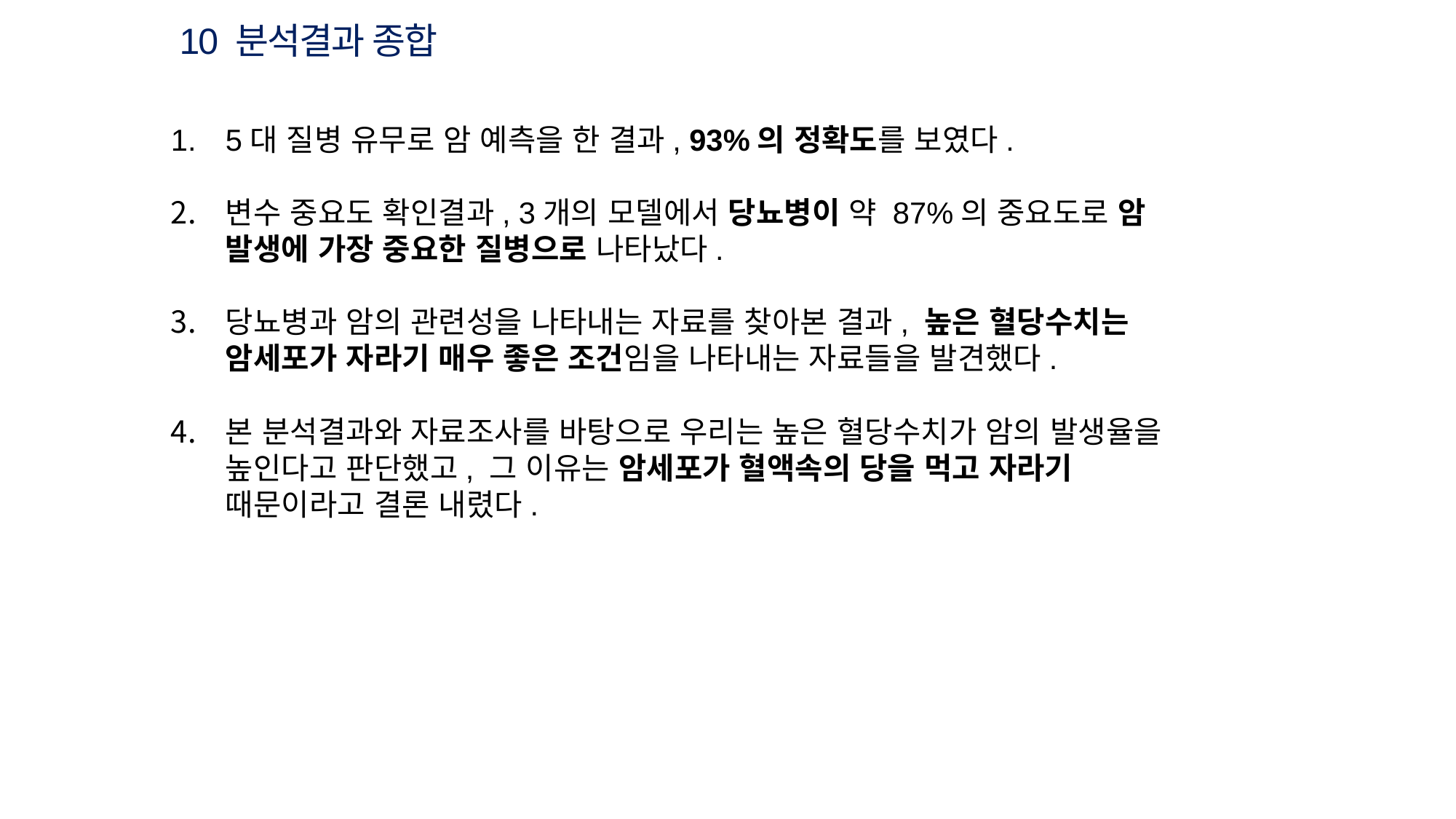

10 분석결과 종합
5대 질병 유무로 암 예측을 한 결과, 93%의 정확도를 보였다.

변수 중요도 확인결과, 3개의 모델에서 당뇨병이 약 87%의 중요도로 암 발생에 가장 중요한 질병으로 나타났다.

당뇨병과 암의 관련성을 나타내는 자료를 찾아본 결과, 높은 혈당수치는 암세포가 자라기 매우 좋은 조건임을 나타내는 자료들을 발견했다.

본 분석결과와 자료조사를 바탕으로 우리는 높은 혈당수치가 암의 발생율을 높인다고 판단했고, 그 이유는 암세포가 혈액속의 당을 먹고 자라기 때문이라고 결론 내렸다.